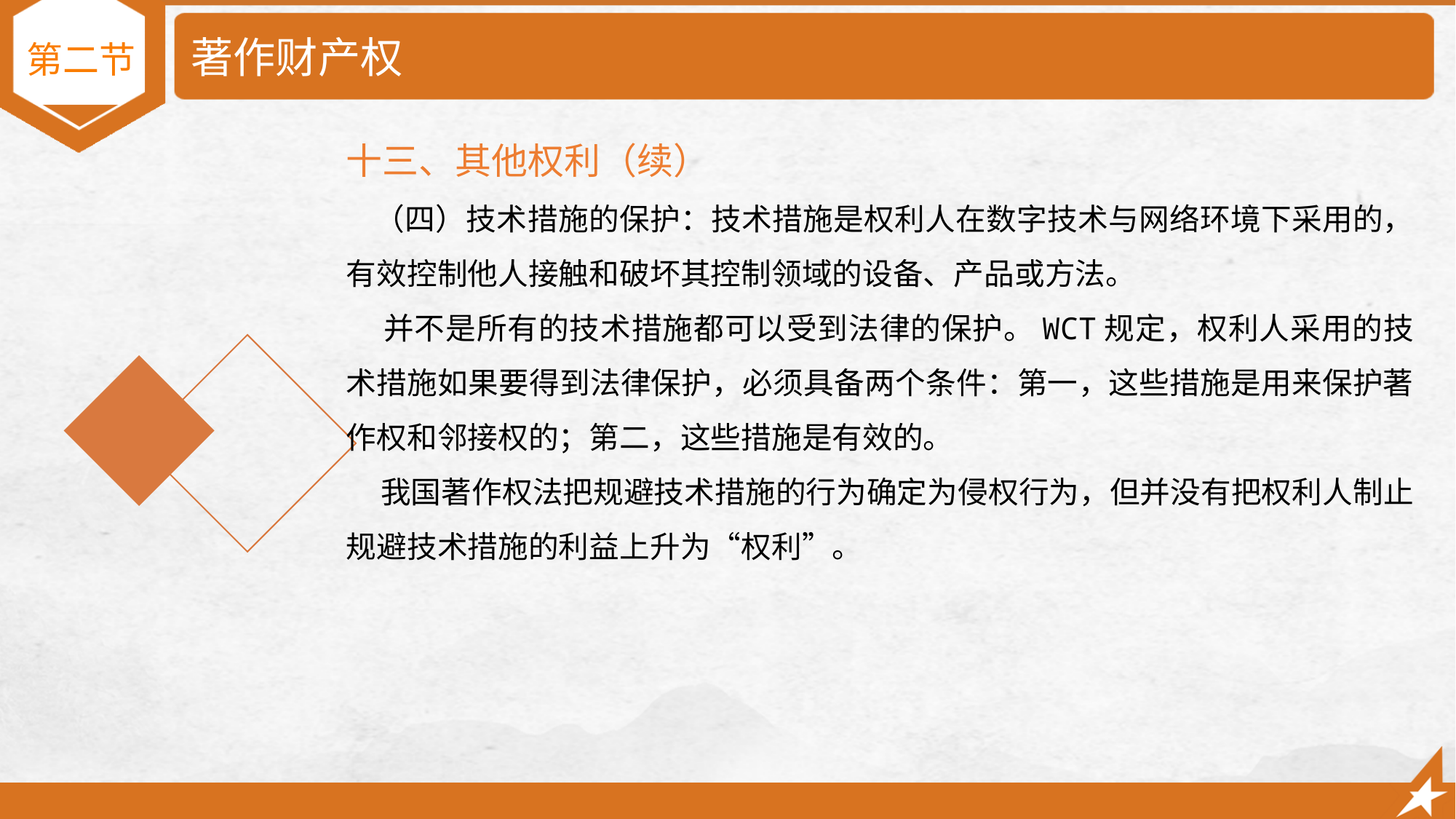

# 著作财产权
第二节
十三、其他权利（续）
   （四）技术措施的保护：技术措施是权利人在数字技术与网络环境下采用的，有效控制他人接触和破坏其控制领域的设备、产品或方法。
    并不是所有的技术措施都可以受到法律的保护。WCT规定，权利人采用的技术措施如果要得到法律保护，必须具备两个条件：第一，这些措施是用来保护著作权和邻接权的；第二，这些措施是有效的。
    我国著作权法把规避技术措施的行为确定为侵权行为，但并没有把权利人制止规避技术措施的利益上升为“权利”。